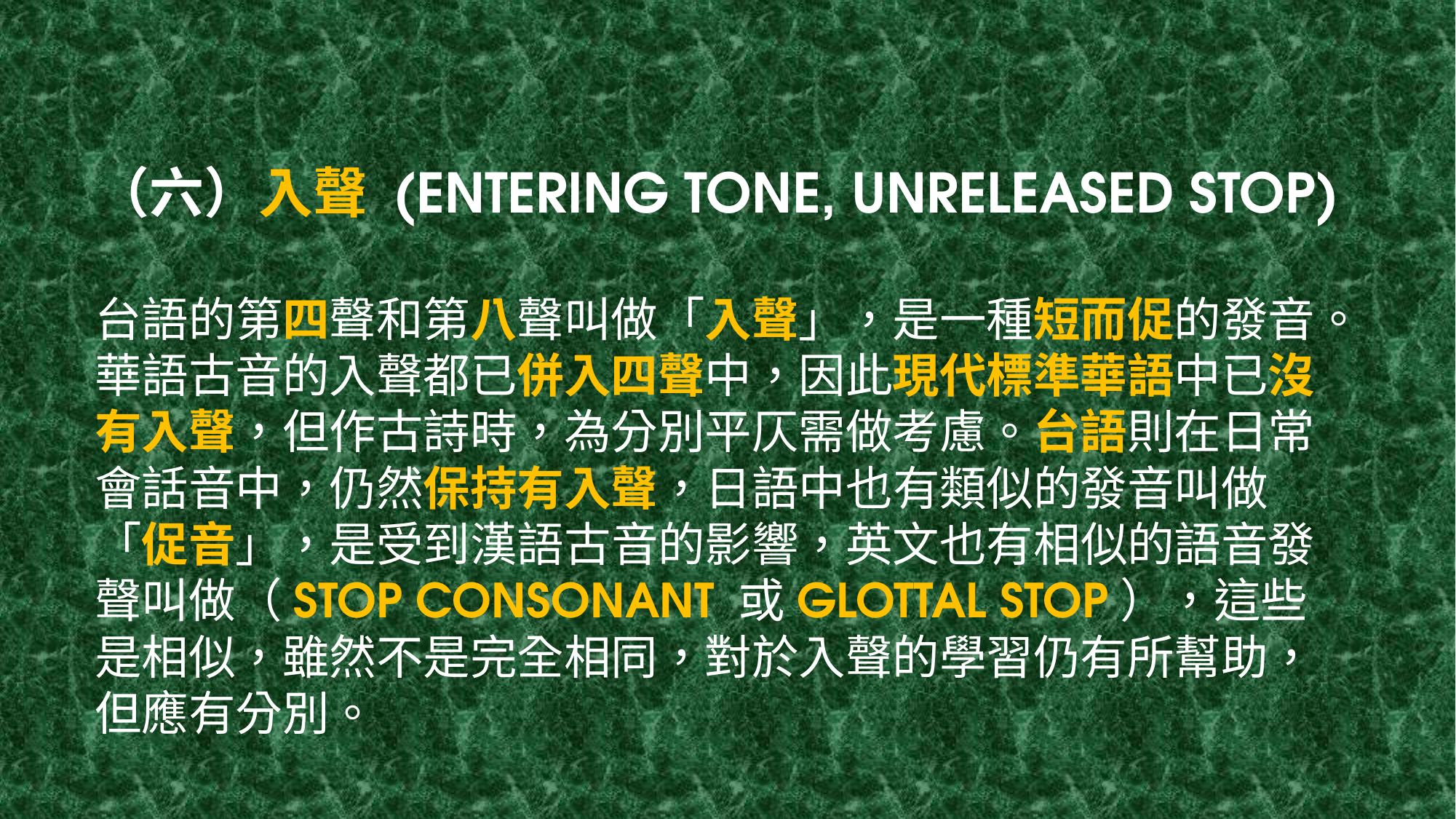

# （六）入聲 (Entering tone, Unreleased stop)   台語的第四聲和第八聲叫做「入聲」，是一種短而促的發音。華語古音的入聲都已併入四聲中，因此現代標準華語中已沒有入聲，但作古詩時，為分別平仄需做考慮。台語則在日常會話音中，仍然保持有入聲，日語中也有類似的發音叫做「促音」，是受到漢語古音的影響，英文也有相似的語音發聲叫做（Stop consonant 或glottal stop），這些是相似，雖然不是完全相同，對於入聲的學習仍有所幫助，但應有分別。